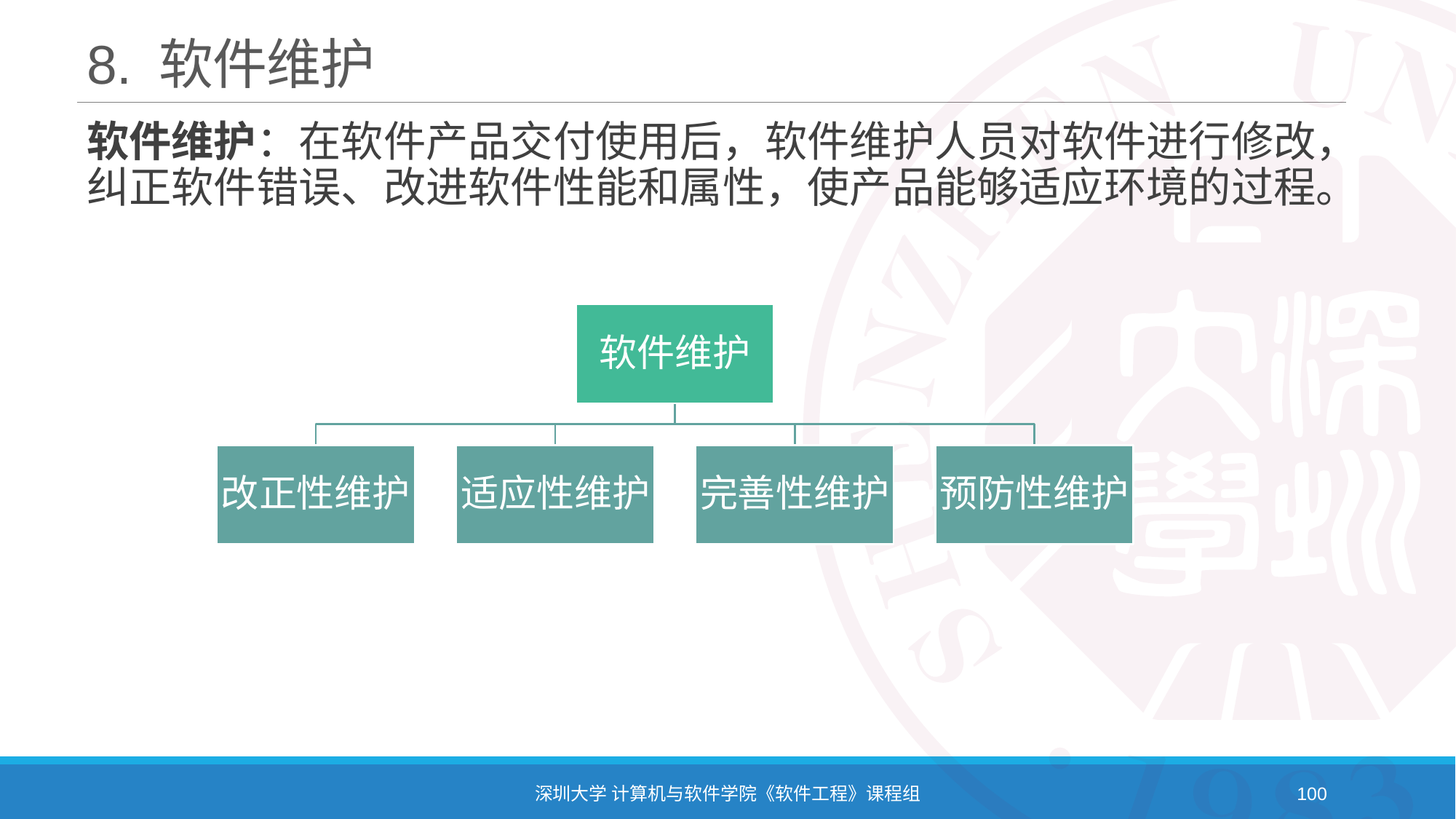

# 8. 软件维护
软件维护：在软件产品交付使用后，软件维护人员对软件进行修改，纠正软件错误、改进软件性能和属性，使产品能够适应环境的过程。

软件维护
改正性维护
适应性维护
完善性维护
预防性维护
深圳大学 计算机与软件学院《软件工程》课程组
100